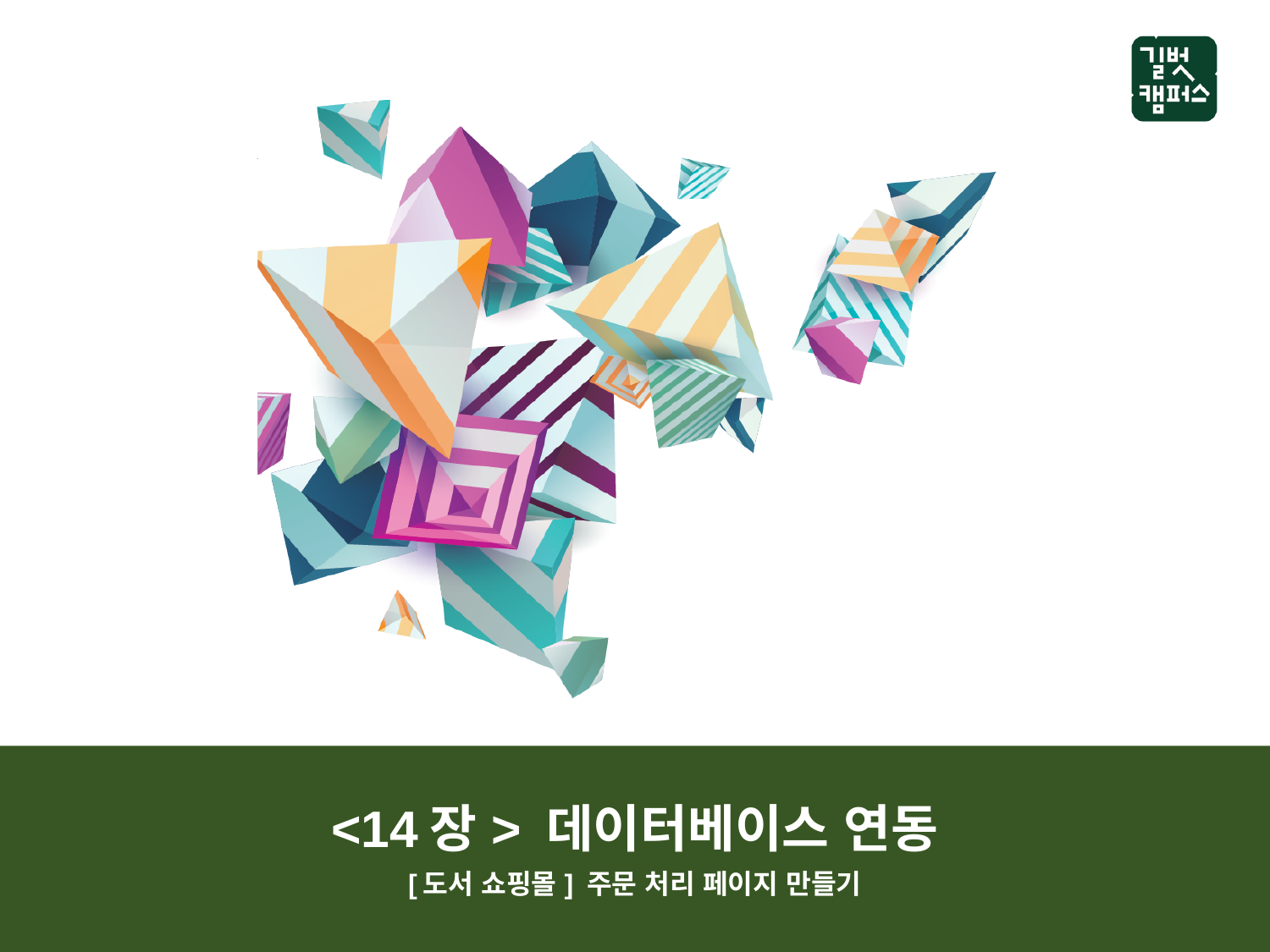

<14장> 데이터베이스 연동
[도서 쇼핑몰] 주문 처리 페이지 만들기
<1장> 전기의 기본 개념과 팅커캐드